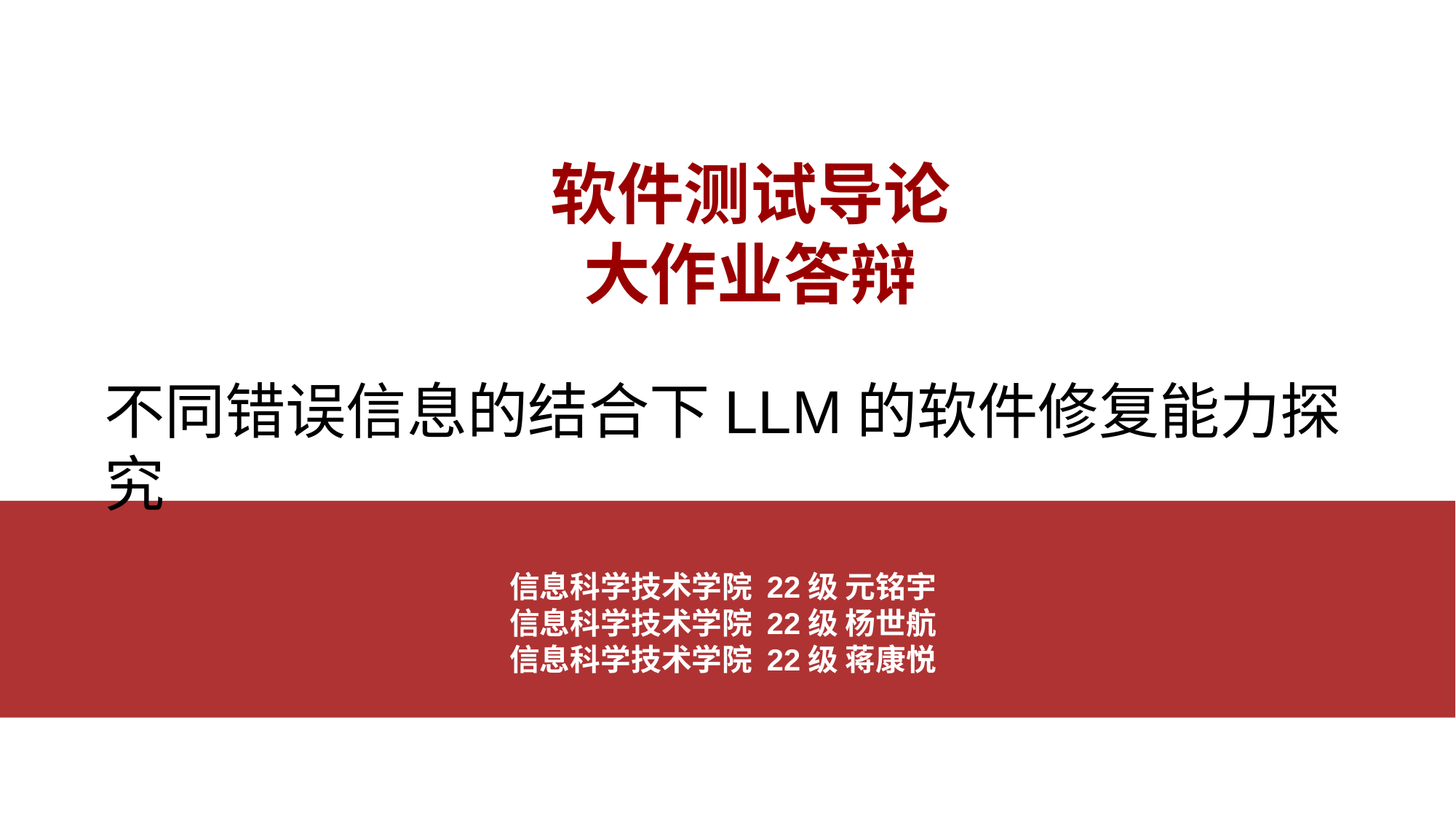

软件测试导论
大作业答辩
不同错误信息的结合下LLM的软件修复能力探究

专业：【汉语言文学】
指导人：XXX教授
学号：2019xxxxxxx
答辩人：JIAMU DESIGN
信息科学技术学院 22级 元铭宇
信息科学技术学院 22级 杨世航
信息科学技术学院 22级 蒋康悦